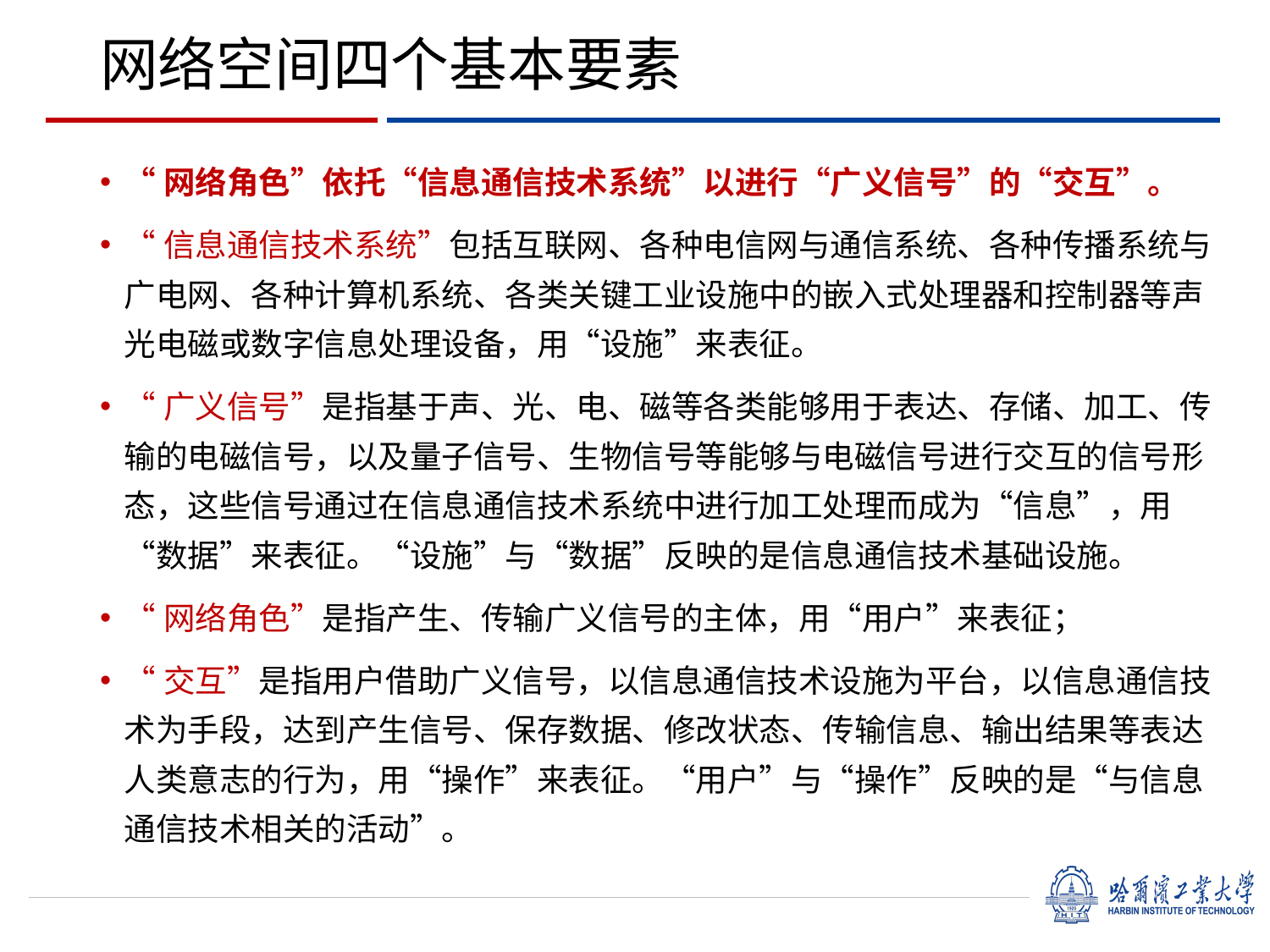

# 网络空间四个基本要素
“网络角色”依托“信息通信技术系统”以进行“广义信号”的“交互”。
“信息通信技术系统”包括互联网、各种电信网与通信系统、各种传播系统与广电网、各种计算机系统、各类关键工业设施中的嵌入式处理器和控制器等声光电磁或数字信息处理设备，用“设施”来表征。
“广义信号”是指基于声、光、电、磁等各类能够用于表达、存储、加工、传输的电磁信号，以及量子信号、生物信号等能够与电磁信号进行交互的信号形态，这些信号通过在信息通信技术系统中进行加工处理而成为“信息”，用“数据”来表征。“设施”与“数据”反映的是信息通信技术基础设施。
“网络角色”是指产生、传输广义信号的主体，用“用户”来表征；
“交互”是指用户借助广义信号，以信息通信技术设施为平台，以信息通信技术为手段，达到产生信号、保存数据、修改状态、传输信息、输出结果等表达人类意志的行为，用“操作”来表征。“用户”与“操作”反映的是“与信息通信技术相关的活动”。